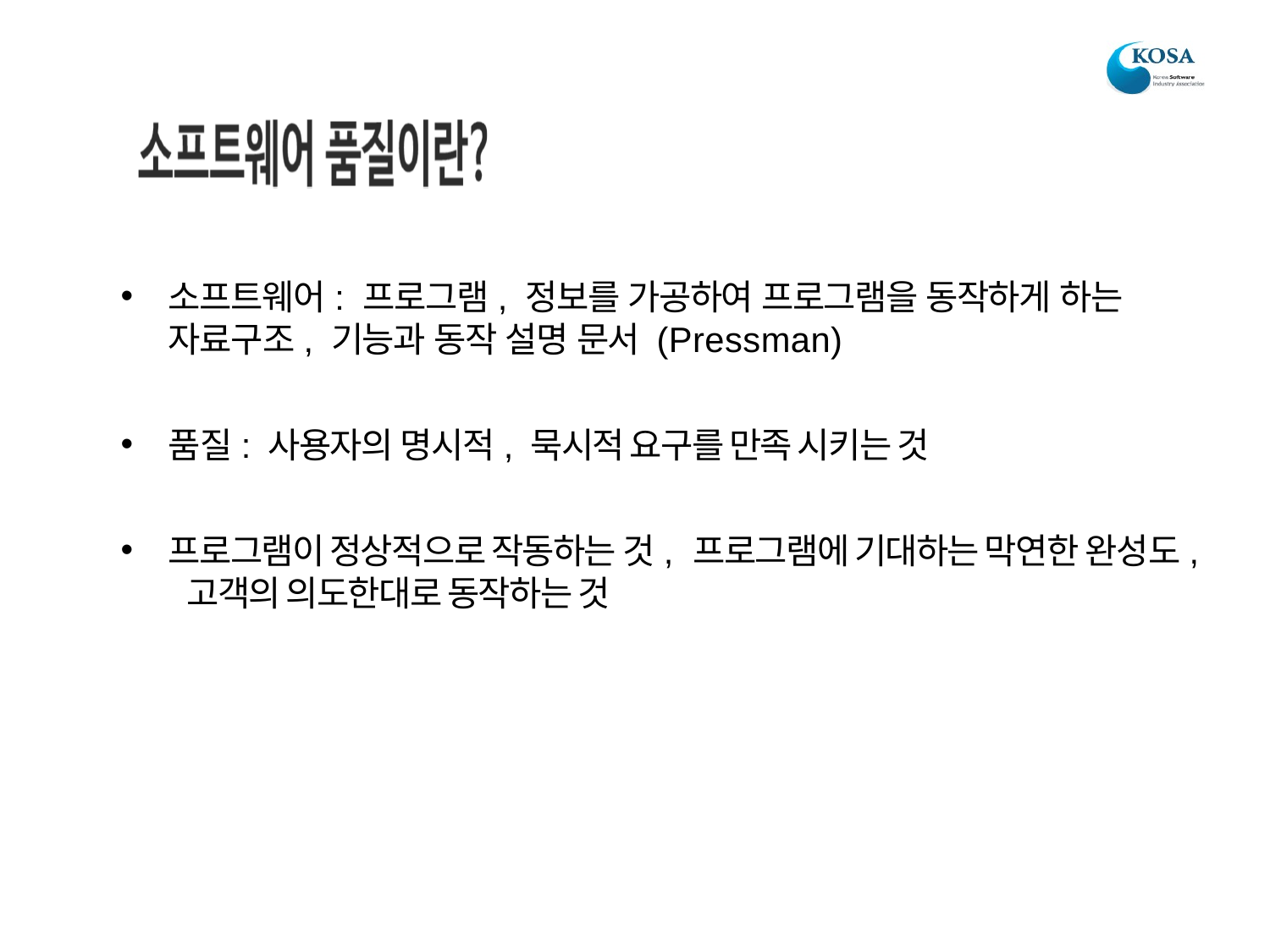

소프트웨어: 프로그램, 정보를 가공하여 프로그램을 동작하게 하는 자료구조, 기능과 동작 설명 문서 (Pressman)

품질: 사용자의 명시적, 묵시적 요구를 만족 시키는 것

프로그램이 정상적으로 작동하는 것, 프로그램에 기대하는 막연한 완성도, 고객의 의도한대로 동작하는 것

| 특징 | 세부 내용 | 개발 및 품질 상호관계 |
| --- | --- | --- |
| 비가시성 | 구조가 외부로 노출되어 있지 않고, 코드에 내재됨 | 보이는 기능이 잘 동작해도, 구현에 잠정적 문 제가 있을 수 있음 |
| 복잡성 | 정형적 구조가 없어 개발과정 및 구조가 복잡함 | 문제 발생 확률을 높이고, 예측이 어려움 |
| 변경성 | 필요에 따라 수정되고 변경됨 | 변경 요소를 적절히 통제, 확인하지 않으면, 새 로운 문제가 유입됨 |
| 특징 | 세부 내용 | 개발 및 품질 상호관계 |
| --- | --- | --- |
| 비가시성 | 구조가 외부로 노출되어 있지 않고, 코드에 내재됨 | 보이는 기능이 잘 동작해도, 구현에 잠정적 문 제가 있을 수 있음 |
| 복잡성 | 정형적 구조가 없어 개발과정 및 구조가 복잡함 | 문제 발생 확률을 높이고, 예측이 어려움 |
| 변경성 | 필요에 따라 수정되고 변경됨 | 변경 요소를 적절히 통제, 확인하지 않으면, 새 로운 문제가 유입됨 |